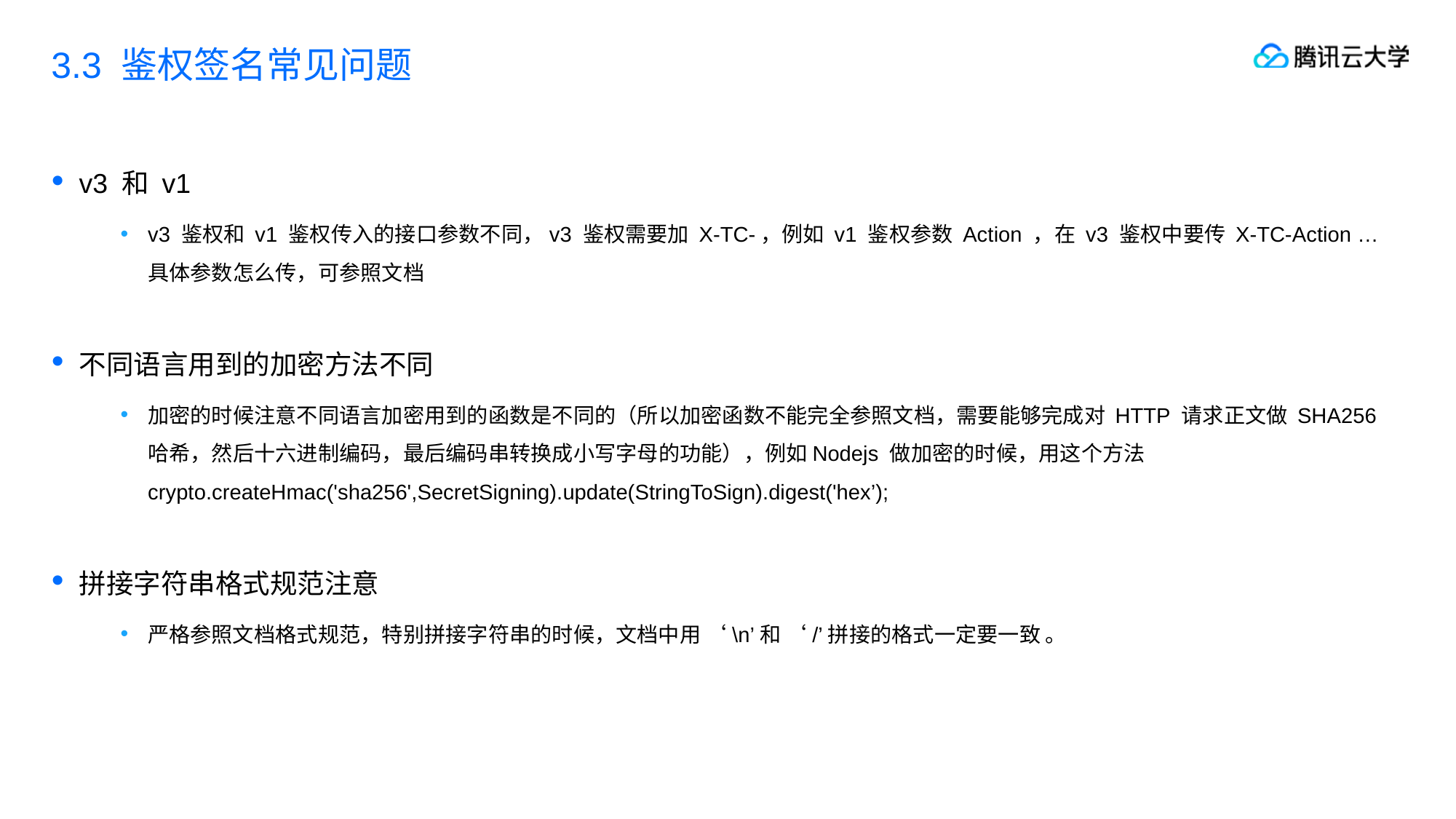

3.3 鉴权签名常见问题
v3 和 v1
v3 鉴权和 v1 鉴权传入的接口参数不同，v3 鉴权需要加 X-TC-，例如 v1 鉴权参数 Action ，在 v3 鉴权中要传 X-TC-Action …  具体参数怎么传，可参照文档
不同语言用到的加密方法不同
加密的时候注意不同语言加密用到的函数是不同的（所以加密函数不能完全参照文档，需要能够完成对 HTTP 请求正文做 SHA256 哈希，然后十六进制编码，最后编码串转换成小写字母的功能），例如Nodejs 做加密的时候，用这个方法 crypto.createHmac('sha256',SecretSigning).update(StringToSign).digest('hex’);
拼接字符串格式规范注意
严格参照文档格式规范，特别拼接字符串的时候，文档中用 ‘\n’和 ‘/’拼接的格式一定要一致 。